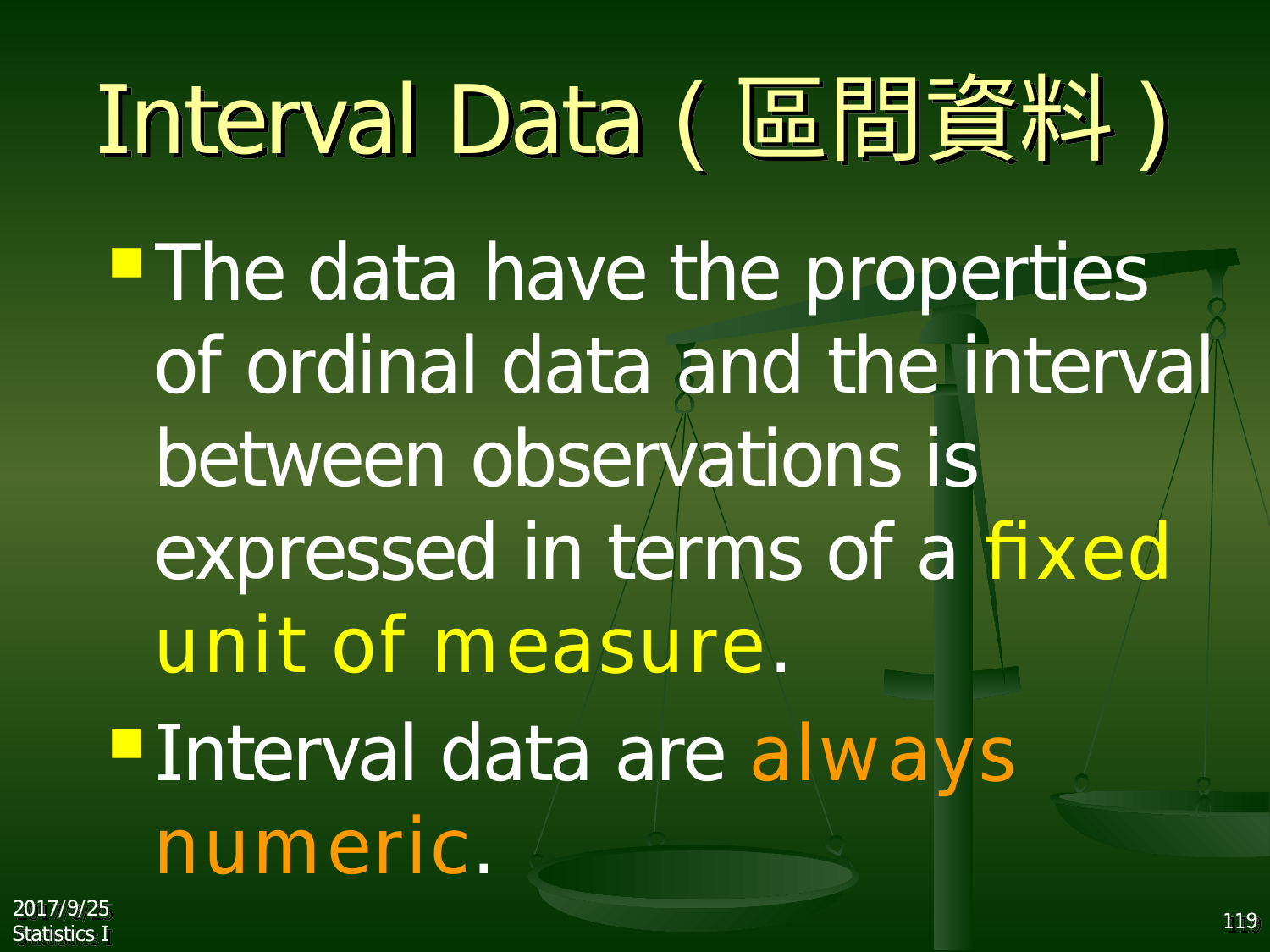

# Interval Data (區間資料)
The data have the properties of ordinal data and the interval between observations is expressed in terms of a fixed unit of measure.
Interval data are always numeric.
2017/9/25
Statistics I
119